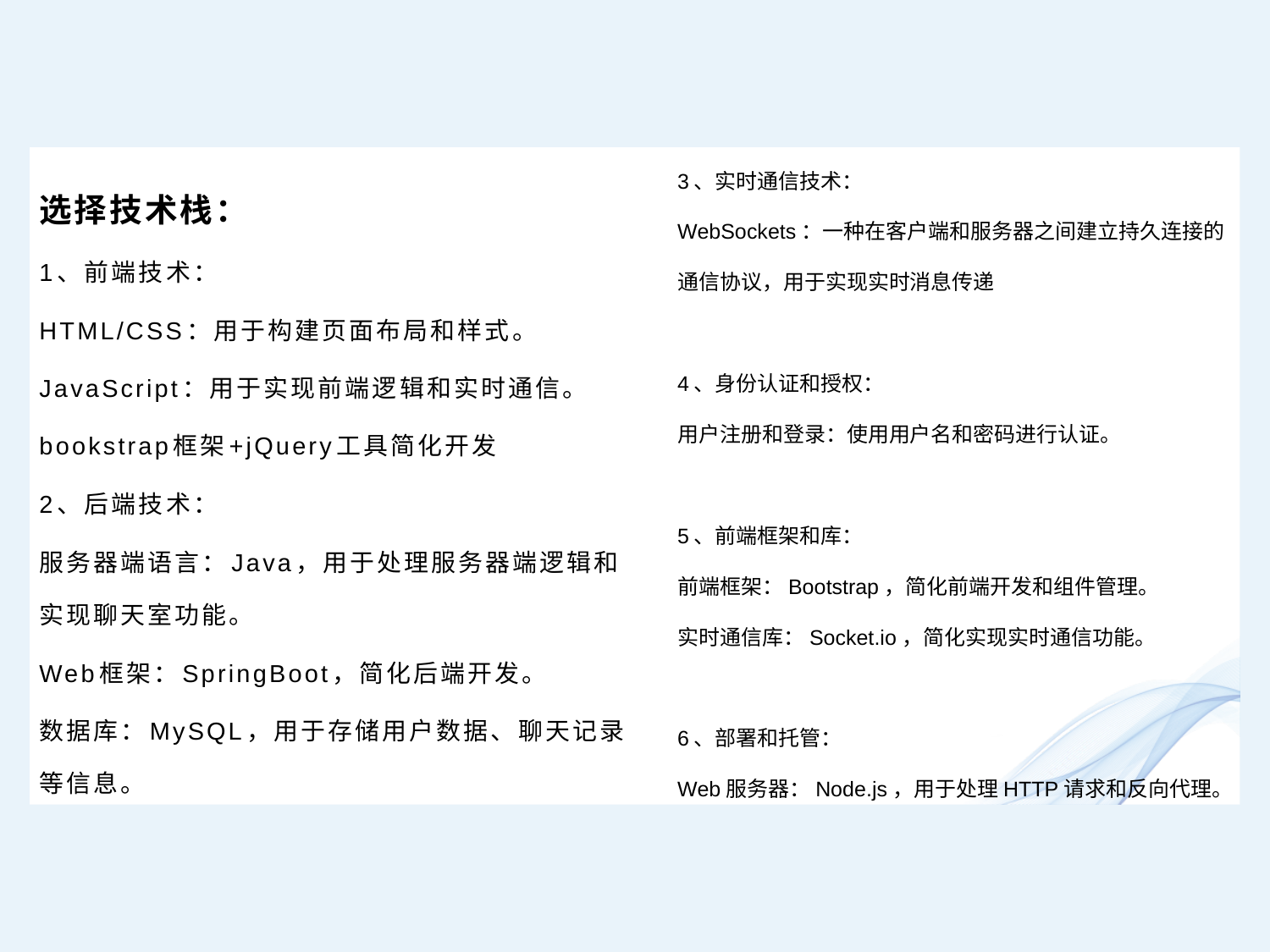

3、实时通信技术：
WebSockets：一种在客户端和服务器之间建立持久连接的通信协议，用于实现实时消息传递

4、身份认证和授权：
用户注册和登录：使用用户名和密码进行认证。

5、前端框架和库：
前端框架：Bootstrap，简化前端开发和组件管理。
实时通信库：Socket.io，简化实现实时通信功能。

6、部署和托管：
Web服务器：Node.js，用于处理HTTP请求和反向代理。
选择技术栈：
1、前端技术：
HTML/CSS：用于构建页面布局和样式。
JavaScript：用于实现前端逻辑和实时通信。
bookstrap框架+jQuery工具简化开发
2、后端技术：
服务器端语言：Java，用于处理服务器端逻辑和实现聊天室功能。
Web框架：SpringBoot，简化后端开发。
数据库：MySQL，用于存储用户数据、聊天记录等信息。